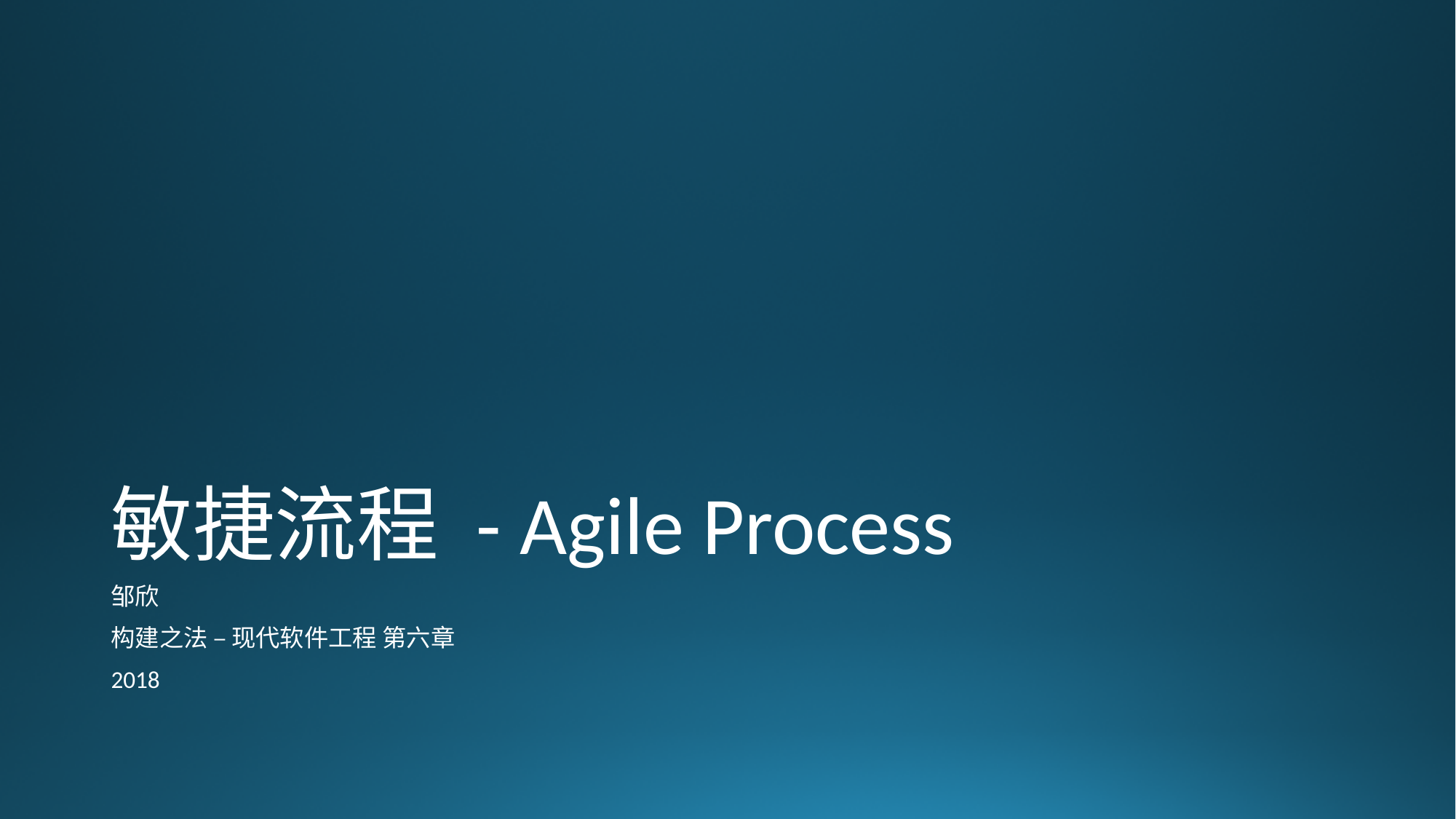

# 敏捷流程 - Agile Process
邹欣
构建之法 – 现代软件工程 第六章
2018